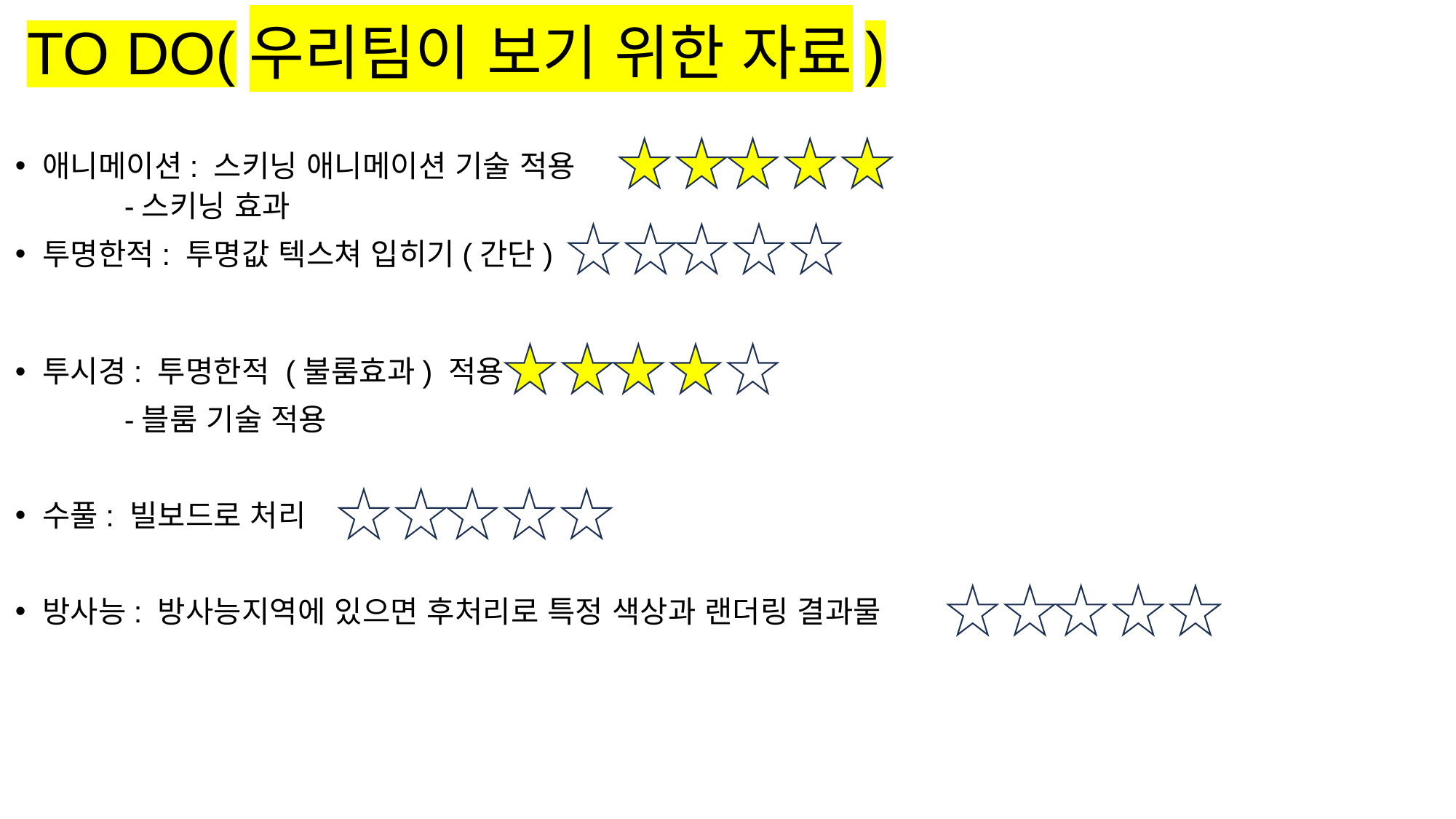

# TO DO(우리팀이 보기 위한 자료)

애니메이션: 스키닝 애니메이션 기술 적용
-스키닝 효과
투명한적: 투명값 텍스쳐 입히기(간단)

투시경: 투명한적 (불룸효과) 적용
	-블룸 기술 적용

수풀: 빌보드로 처리

방사능: 방사능지역에 있으면 후처리로 특정 색상과 랜더링 결과물